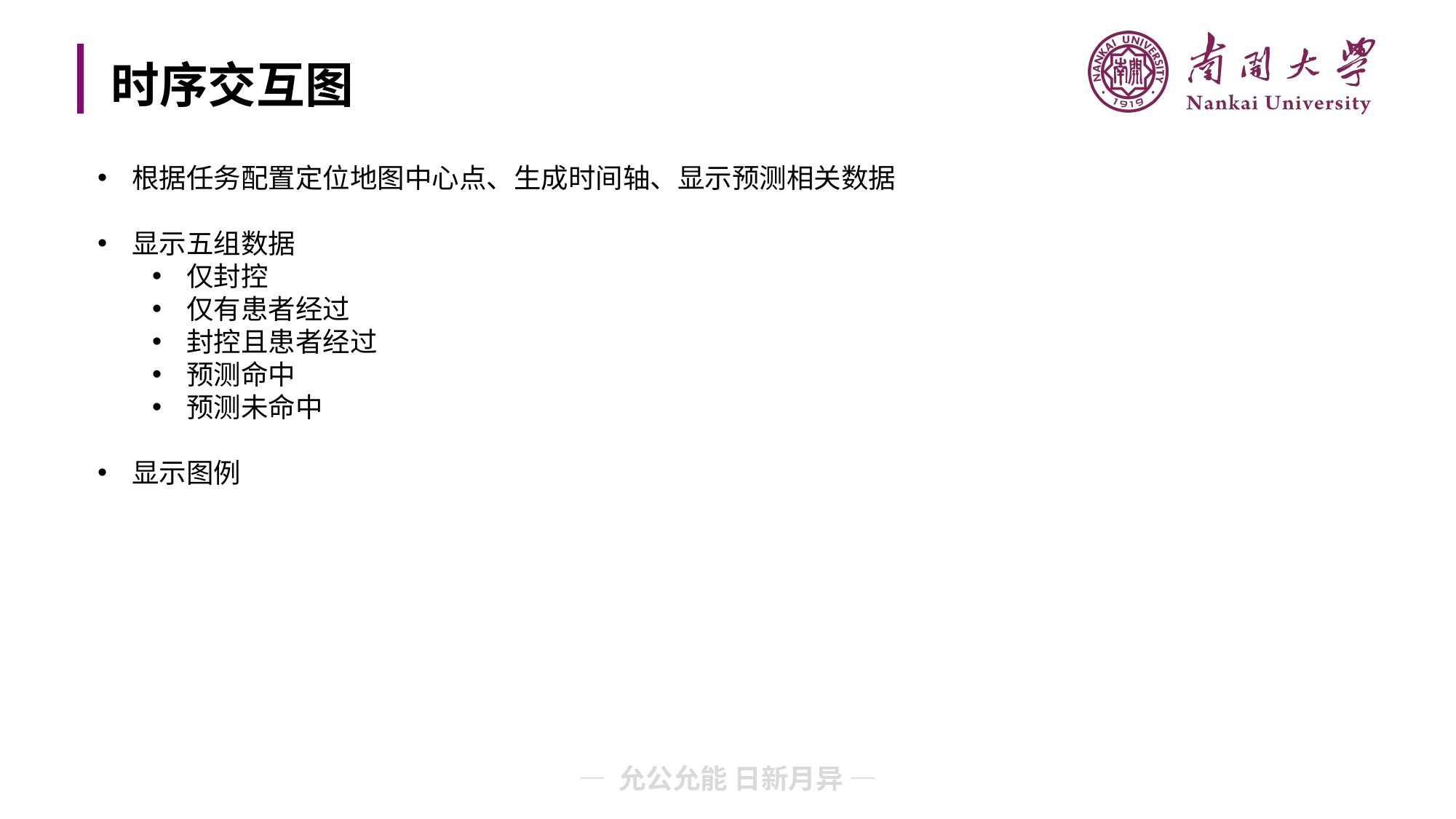

# 时序交互图
根据任务配置定位地图中心点、生成时间轴、显示预测相关数据

显示五组数据
仅封控
仅有患者经过
封控且患者经过
预测命中
预测未命中

显示图例